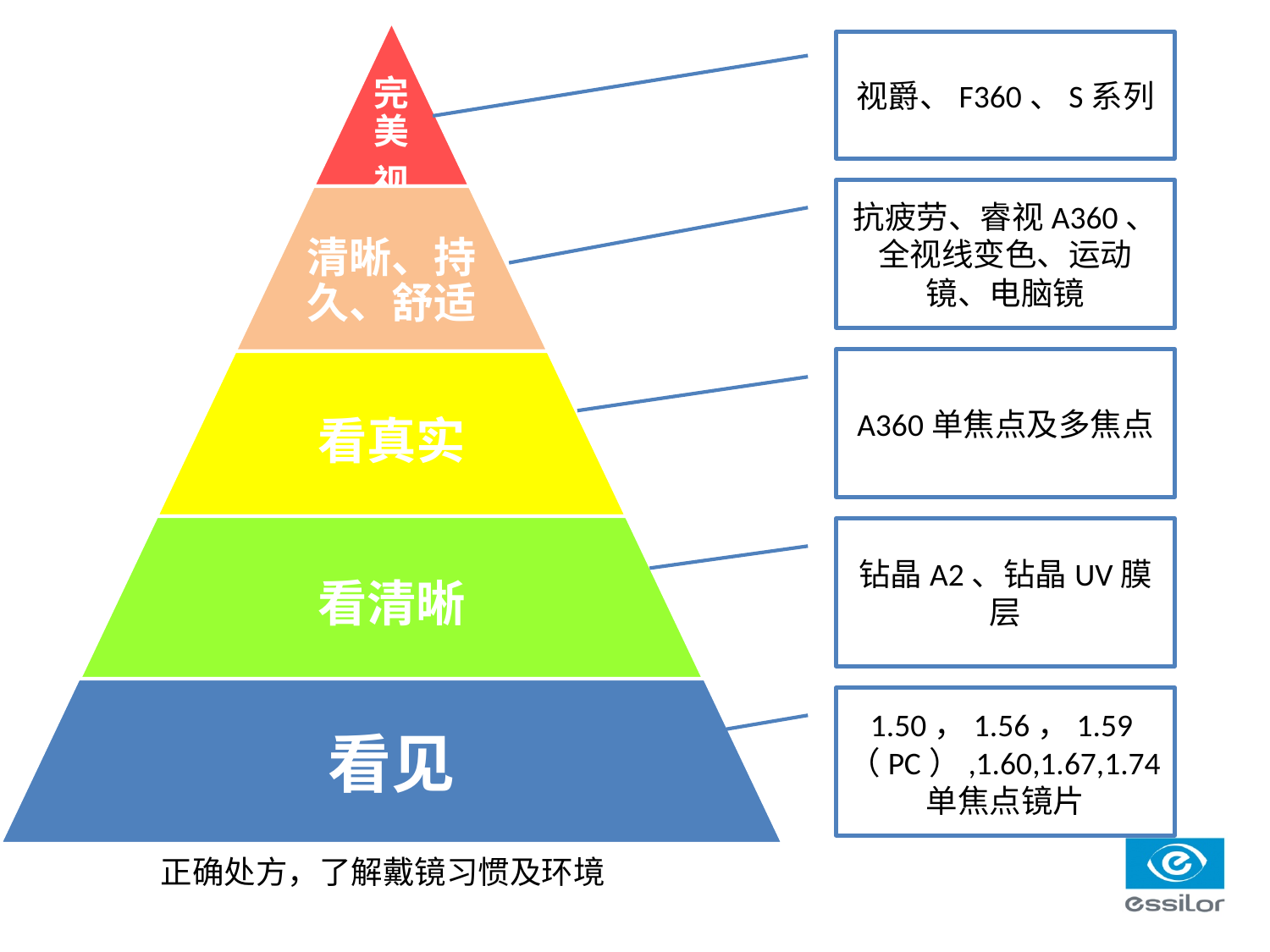

完美
视界
清晰、持久、舒适
看真实
看清晰
看见
视爵、F360、S系列
抗疲劳、睿视A360、全视线变色、运动镜、电脑镜
A360单焦点及多焦点
钻晶A2、钻晶UV膜层
1.50，1.56，1.59（PC）,1.60,1.67,1.74单焦点镜片
正确处方，了解戴镜习惯及环境